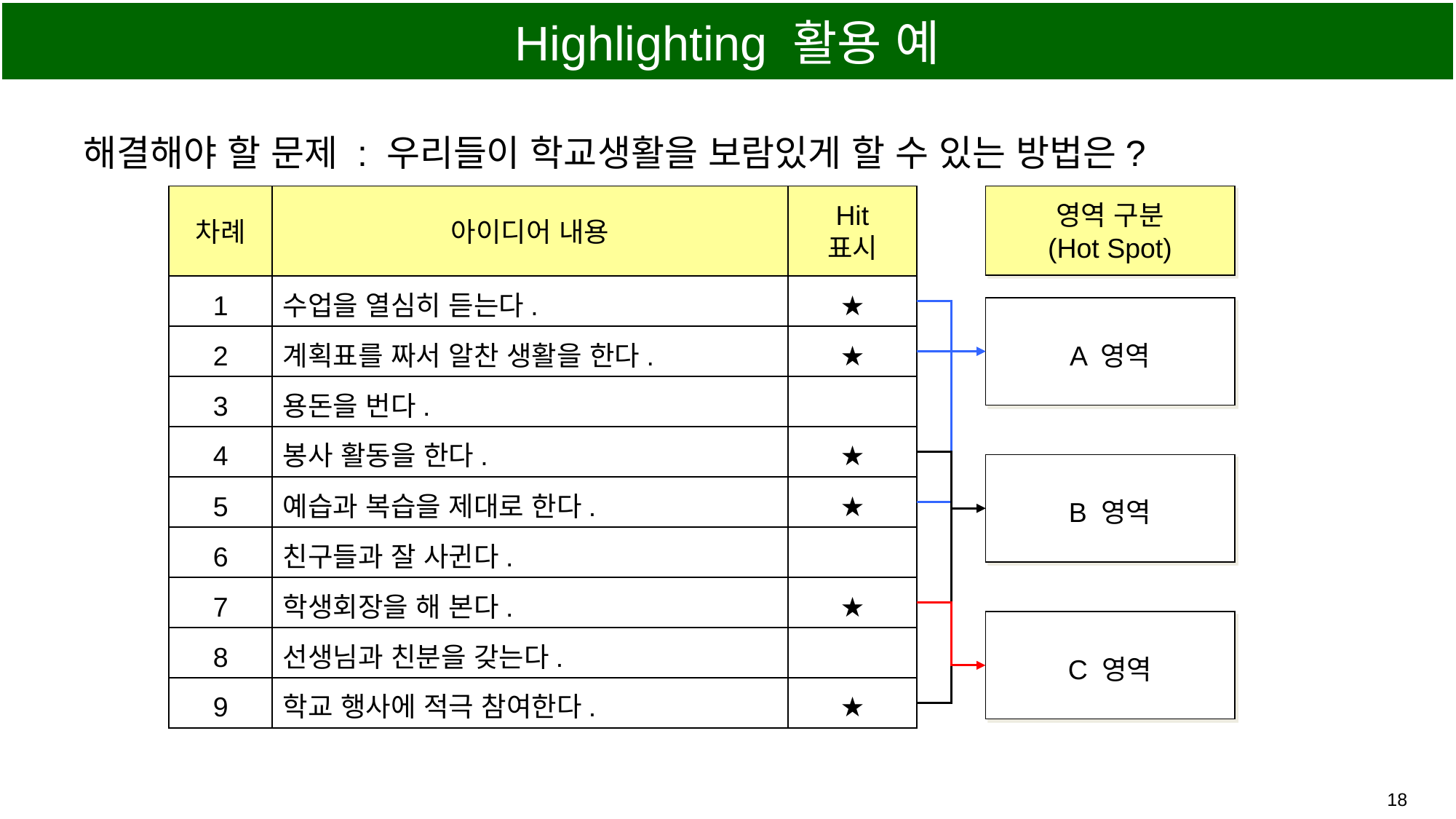

# Highlighting 활용 예
해결해야 할 문제 : 우리들이 학교생활을 보람있게 할 수 있는 방법은?
차례
아이디어 내용
Hit
표시
영역 구분
(Hot Spot)
1
수업을 열심히 듣는다.
★
A 영역
2
계획표를 짜서 알찬 생활을 한다.
★
3
용돈을 번다.

4
봉사 활동을 한다.
★
B 영역
5
예습과 복습을 제대로 한다.
★
6
친구들과 잘 사귄다.

7
학생회장을 해 본다.
★
C 영역
8
선생님과 친분을 갖는다.

9
학교 행사에 적극 참여한다.
★